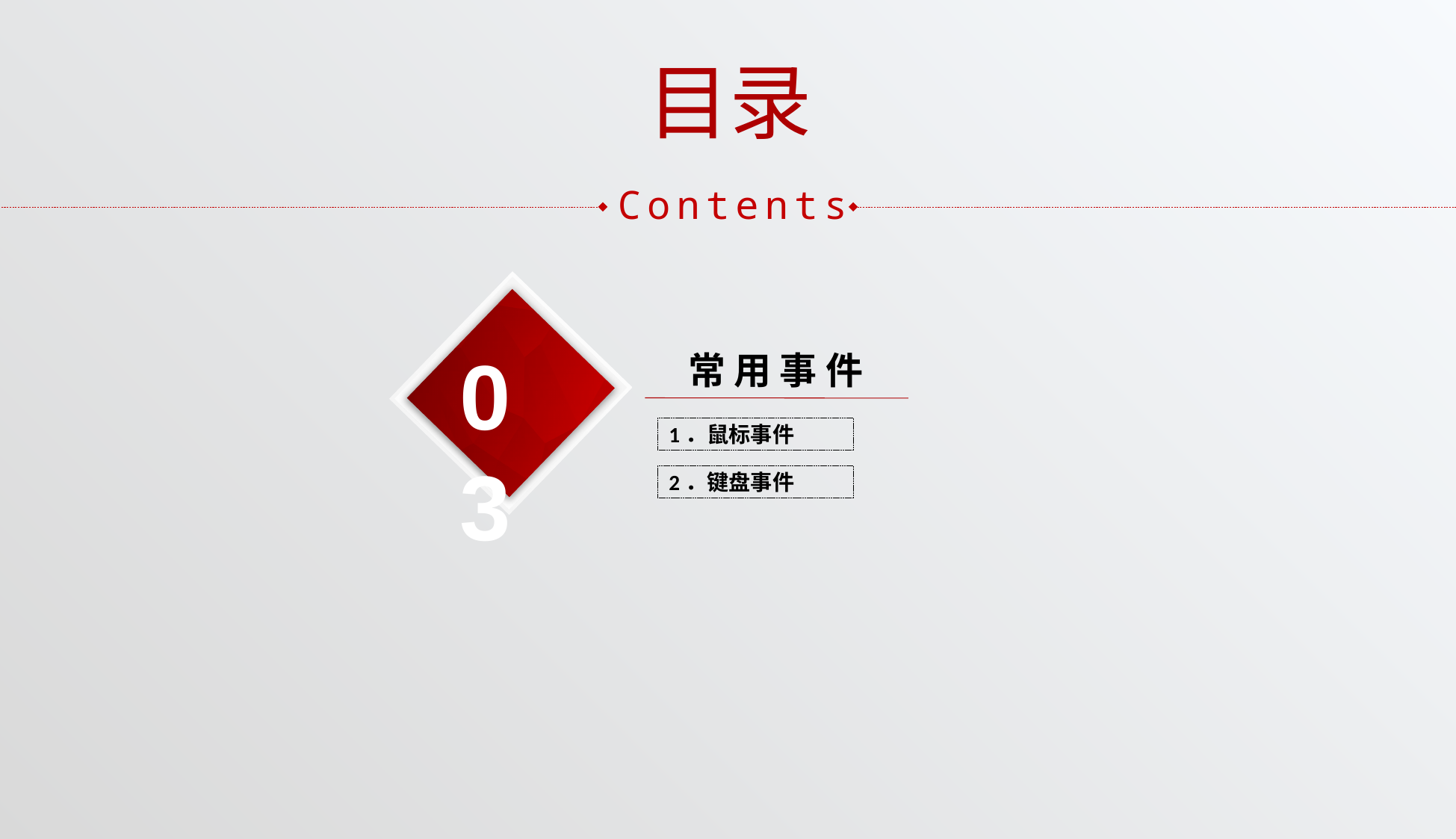

目录
Contents

03
常 用 事 件
1．鼠标事件
2．键盘事件